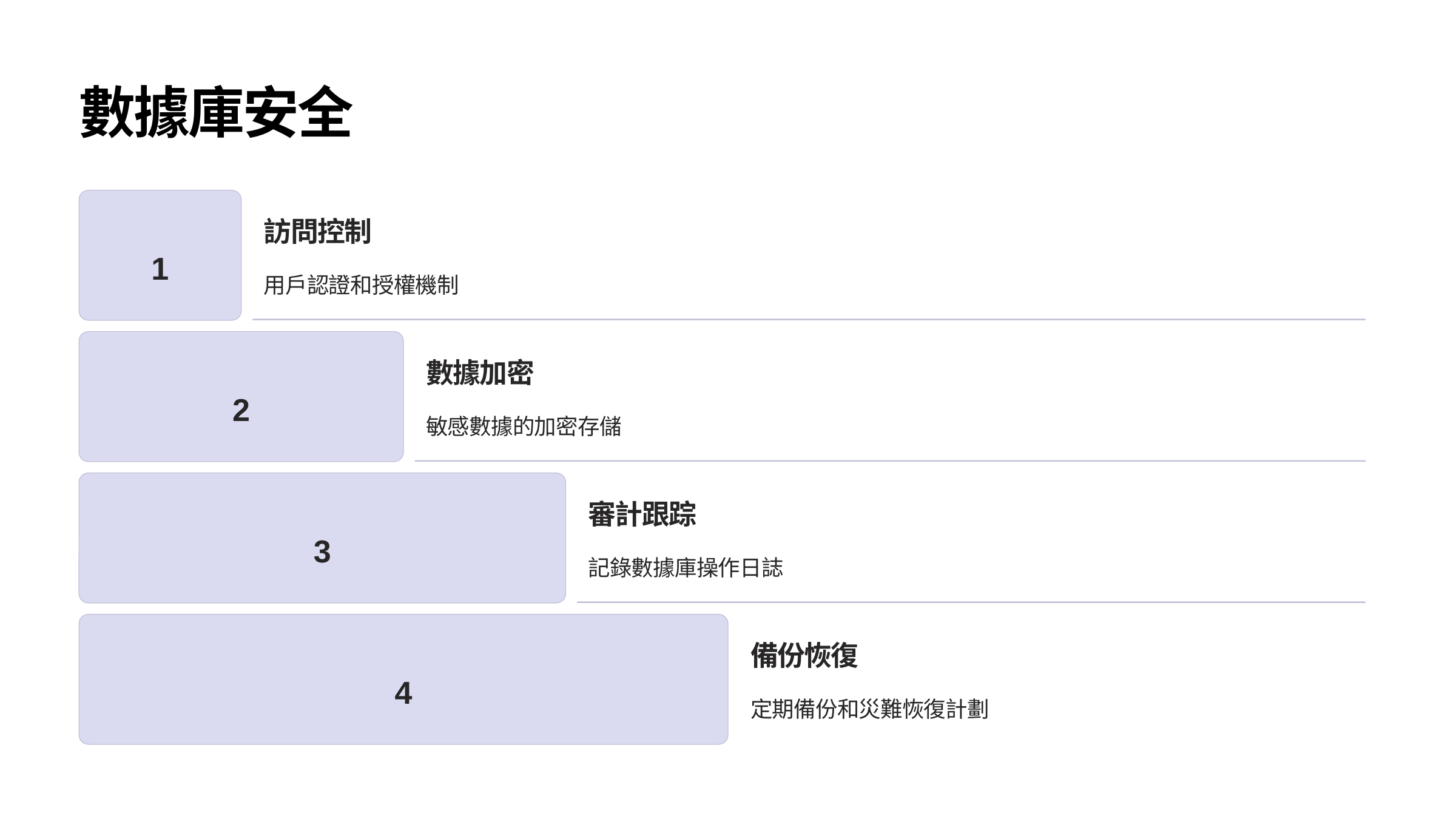

數據庫安全

訪問控制
1
用戶認證和授權機制

數據加密
2
敏感數據的加密存儲

審計跟踪
3
記錄數據庫操作日誌

備份恢復
4
定期備份和災難恢復計劃